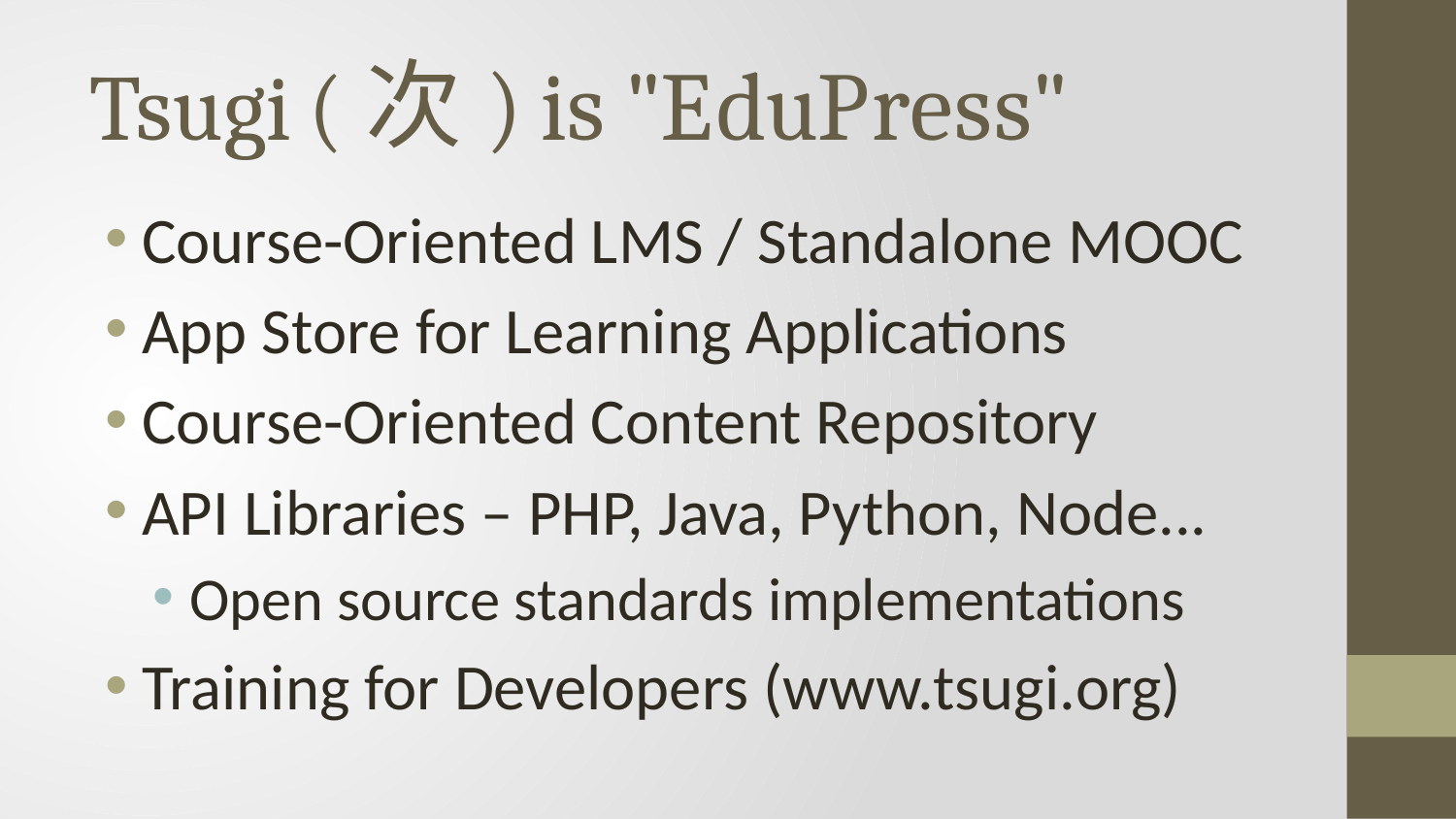

# Tsugi (次) is "EduPress"
Course-Oriented LMS / Standalone MOOC
App Store for Learning Applications
Course-Oriented Content Repository
API Libraries – PHP, Java, Python, Node...
Open source standards implementations
Training for Developers (www.tsugi.org)